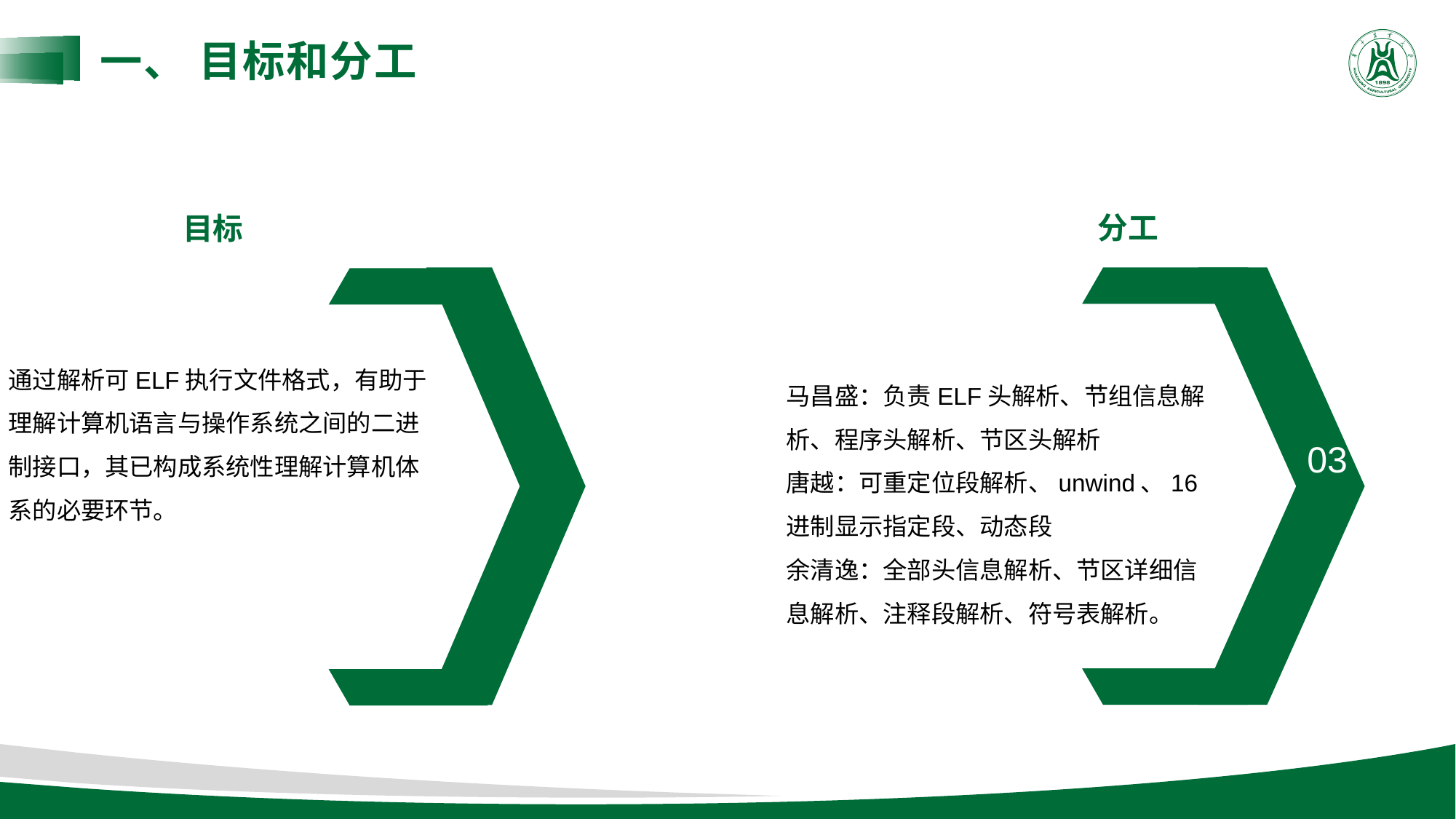

一、 目标和分工
分工
目标

通过解析可ELF执行文件格式，有助于理解计算机语言与操作系统之间的二进制接口，其已构成系统性理解计算机体系的必要环节。

马昌盛：负责ELF头解析、节组信息解析、程序头解析、节区头解析
唐越：可重定位段解析、unwind、16进制显示指定段、动态段
余清逸：全部头信息解析、节区详细信息解析、注释段解析、符号表解析。

03
02
3